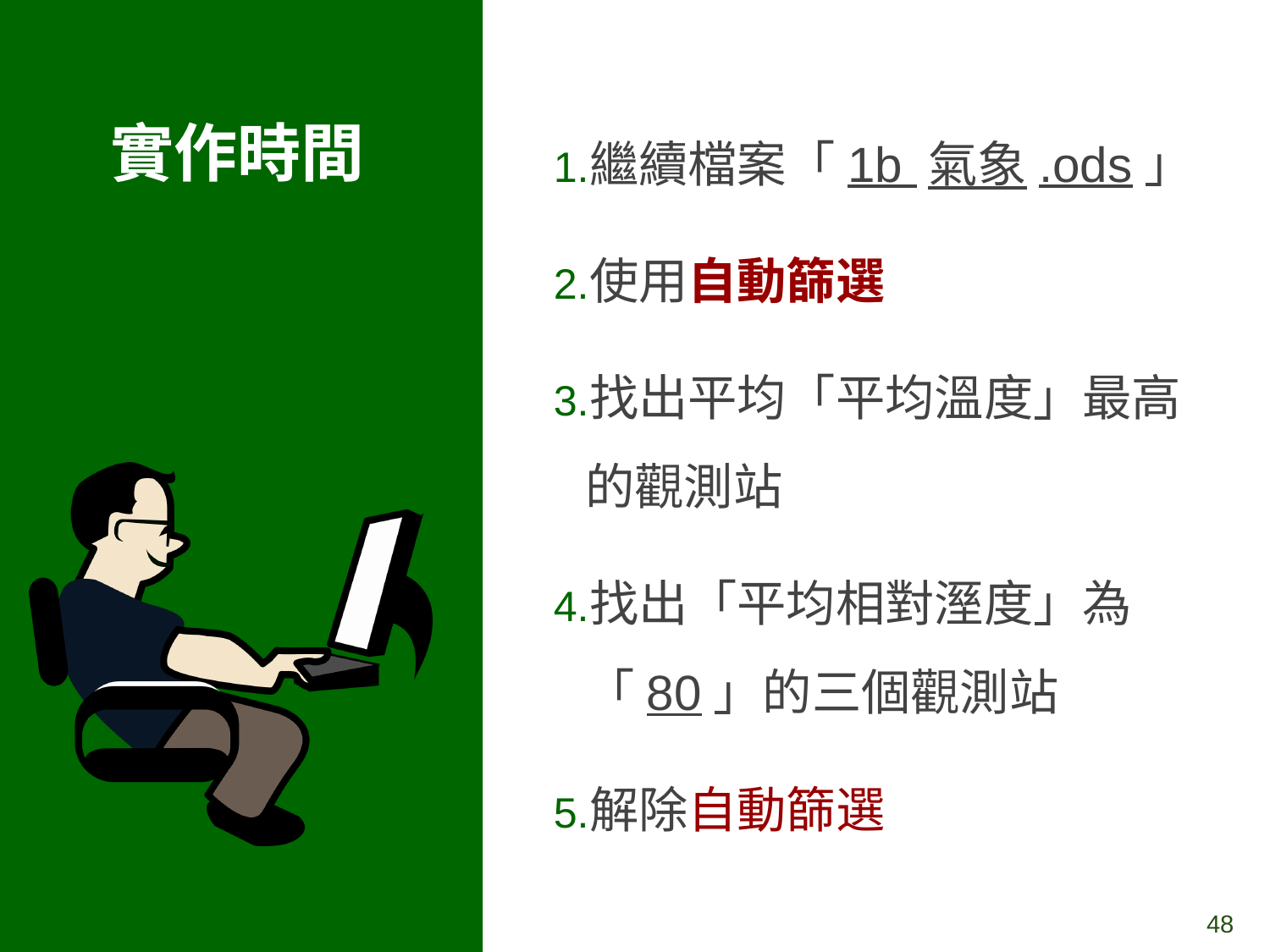

# 實作時間
繼續檔案「1b 氣象.ods」
使用自動篩選
找出平均「平均溫度」最高的觀測站
找出「平均相對溼度」為
「80」的三個觀測站
解除自動篩選
48